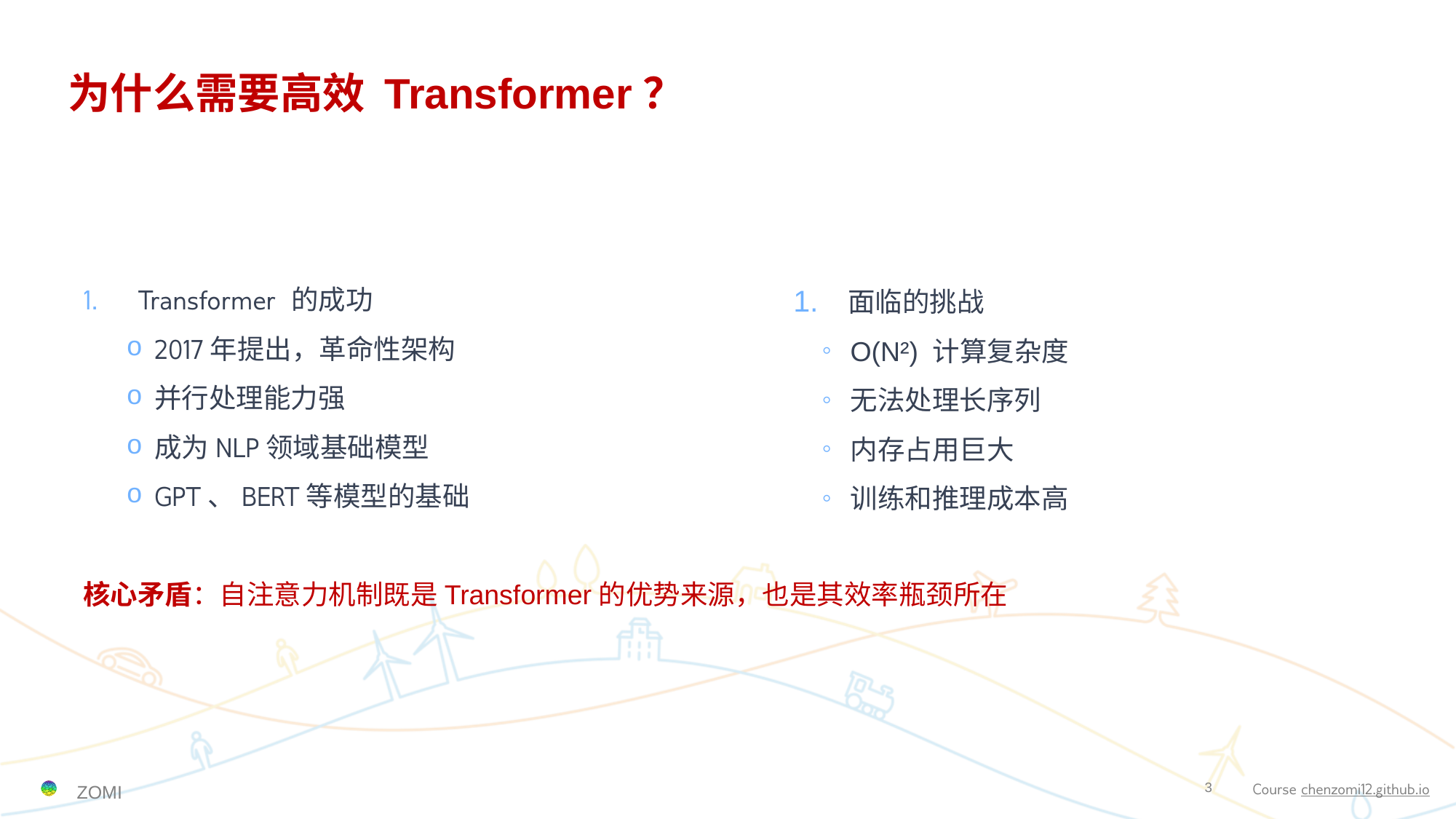

# 为什么需要高效 Transformer？
面临的挑战
O(N²) 计算复杂度
无法处理长序列
内存占用巨大
训练和推理成本高
Transformer 的成功
2017年提出，革命性架构
并行处理能力强
成为NLP领域基础模型
GPT、BERT等模型的基础
核心矛盾：自注意力机制既是Transformer的优势来源，也是其效率瓶颈所在